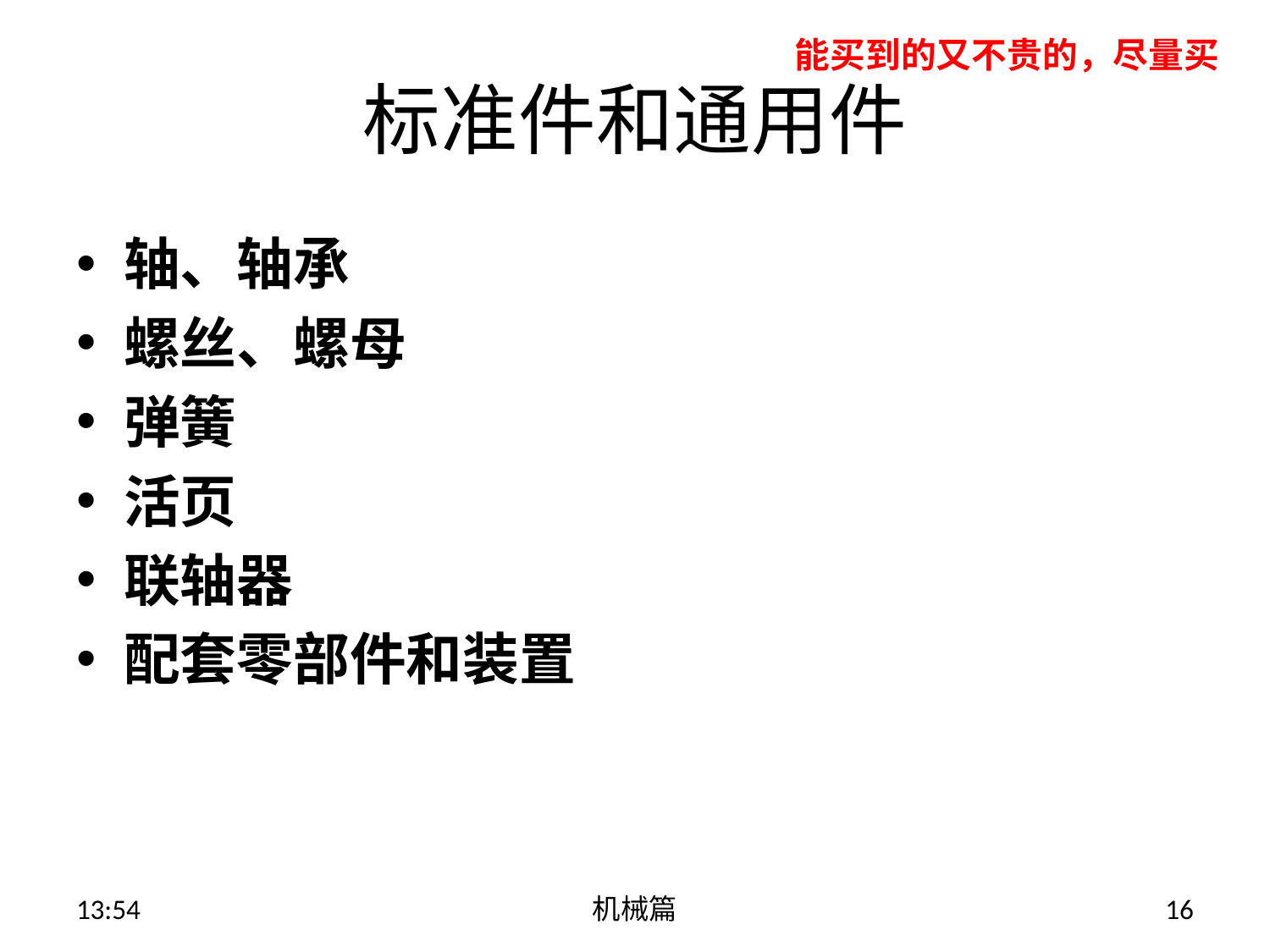

能买到的又不贵的，尽量买
# 标准件和通用件
轴、轴承
螺丝、螺母
弹簧
活页
联轴器
配套零部件和装置
13:54
机械篇
16